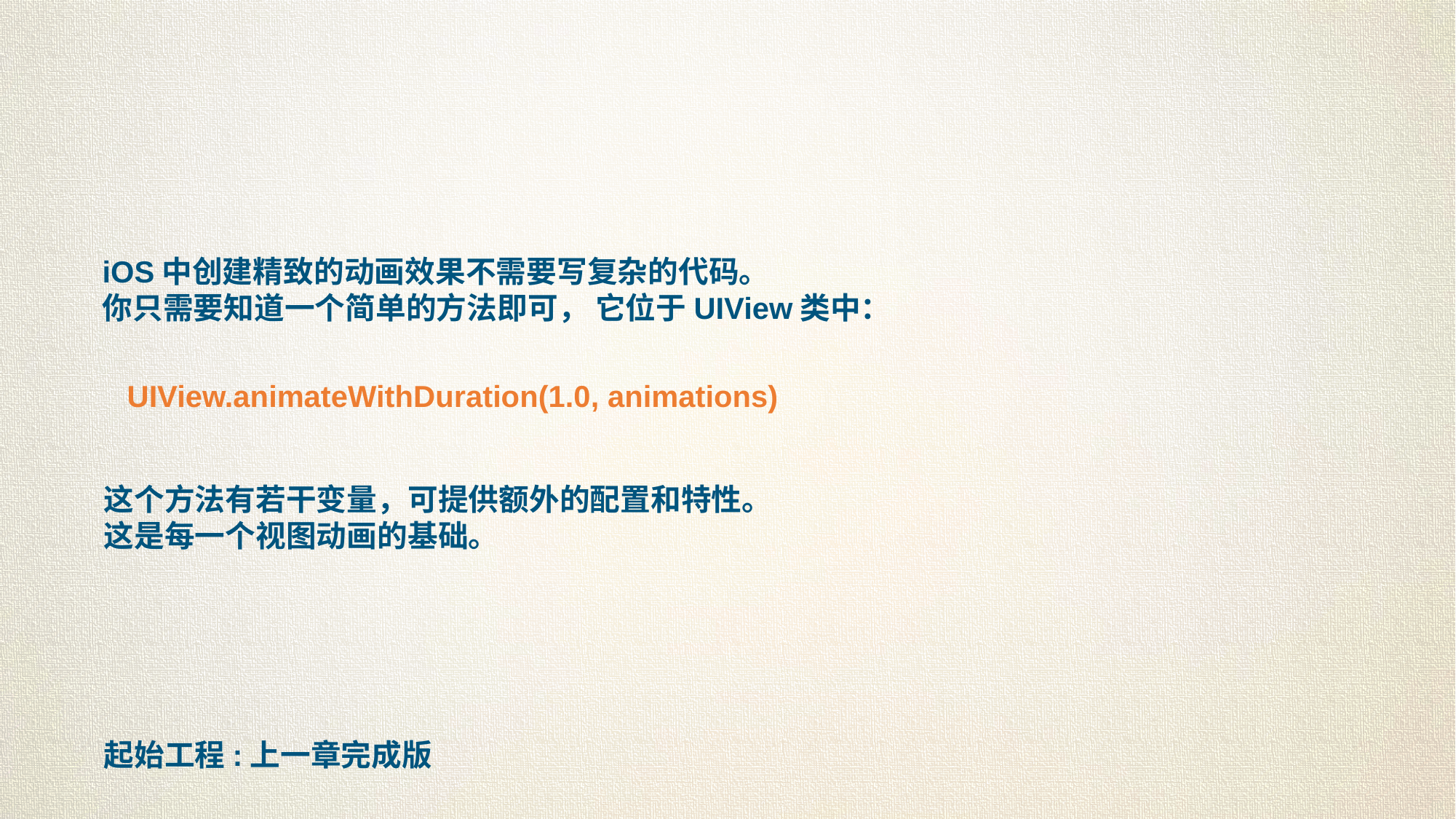

iOS中创建精致的动画效果不需要写复杂的代码。
你只需要知道一个简单的方法即可， 它位于UIView类中：
UIView.animateWithDuration(1.0, animations)
这个方法有若干变量，可提供额外的配置和特性。
这是每一个视图动画的基础。
起始工程:上一章完成版